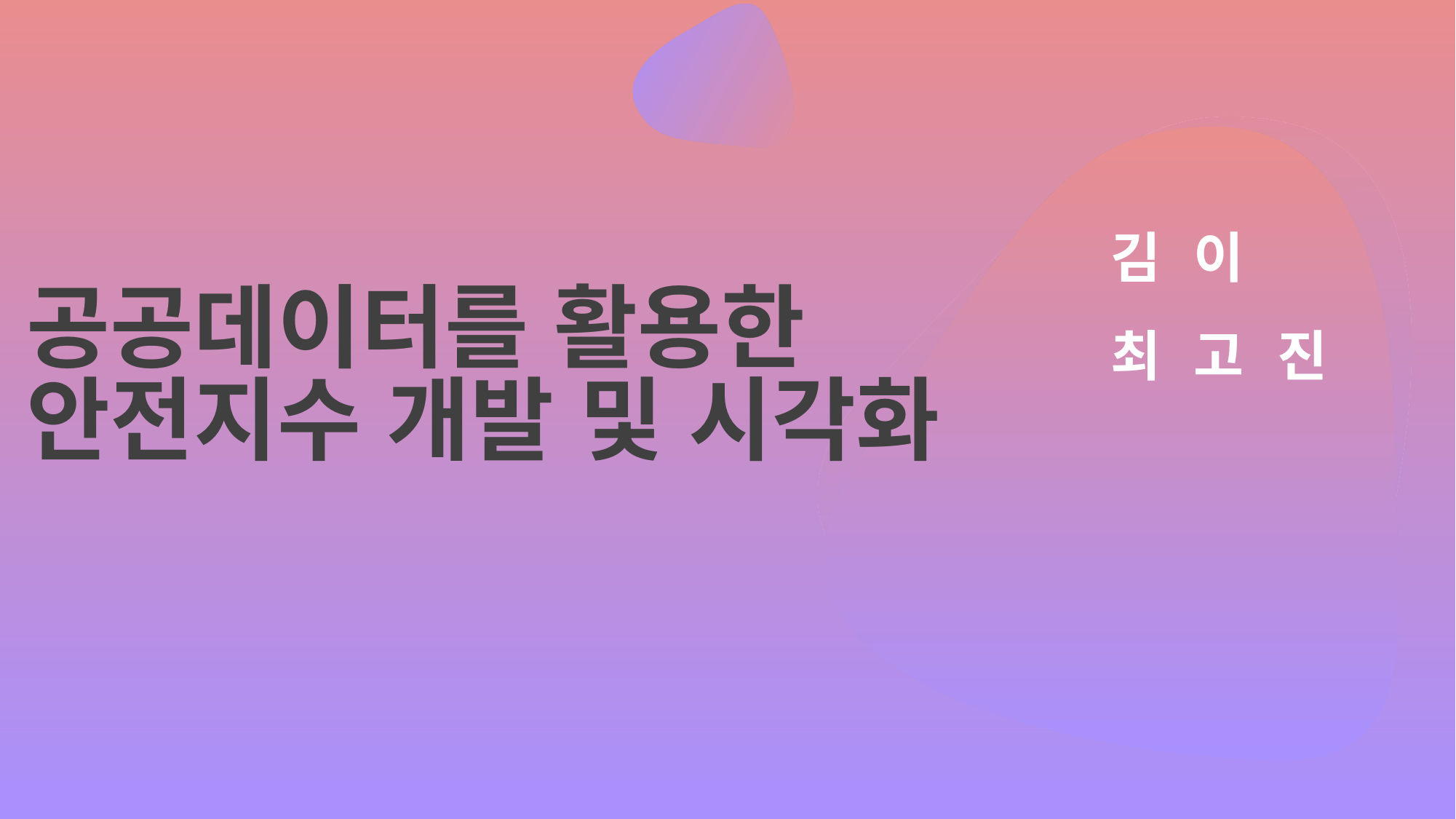

김 이
최 고 진
공공데이터를 활용한
안전지수 개발 및 시각화